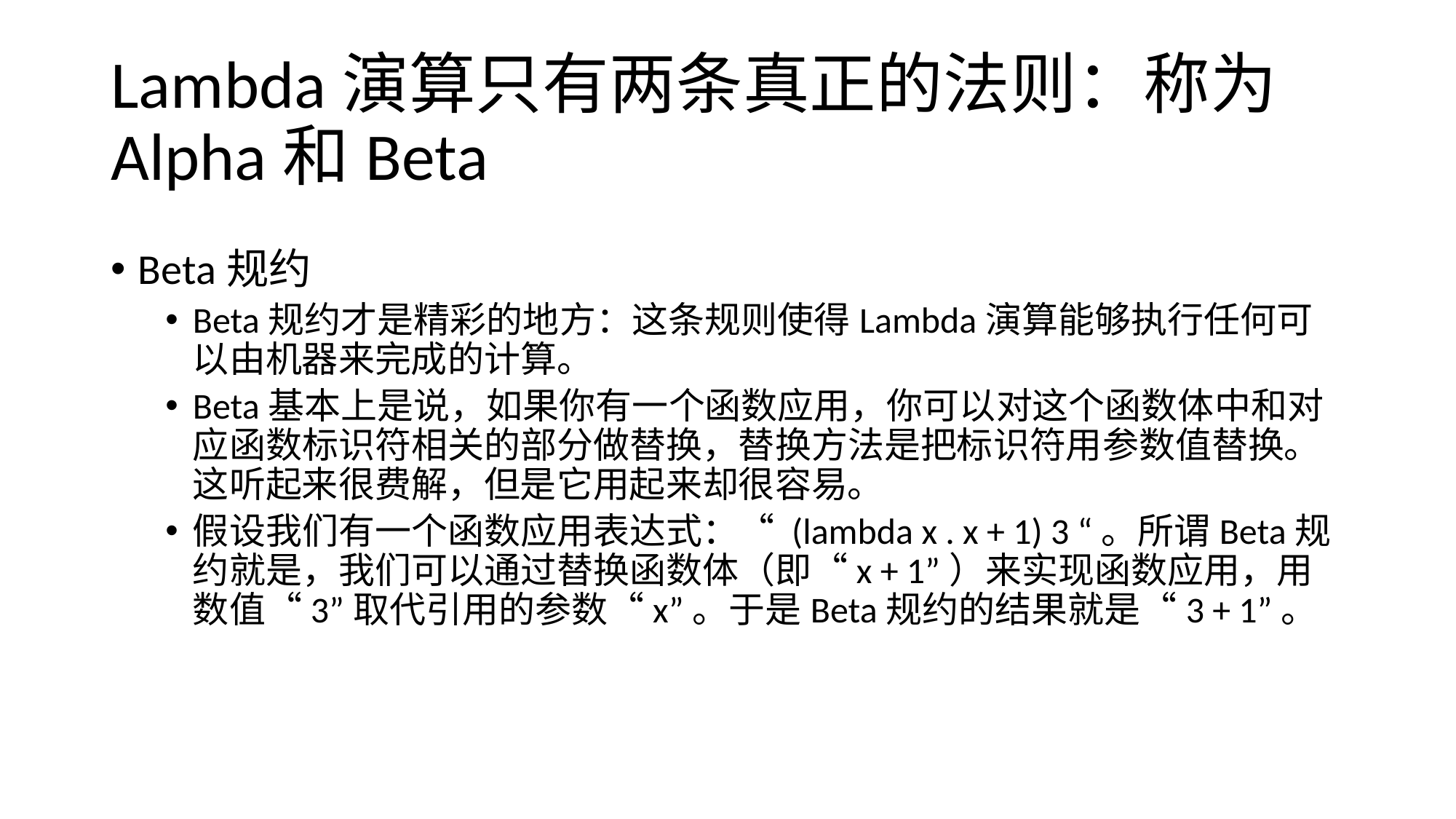

# Lambda演算只有两条真正的法则：称为Alpha和Beta
Beta规约
Beta规约才是精彩的地方：这条规则使得Lambda演算能够执行任何可以由机器来完成的计算。
Beta基本上是说，如果你有一个函数应用，你可以对这个函数体中和对应函数标识符相关的部分做替换，替换方法是把标识符用参数值替换。这听起来很费解，但是它用起来却很容易。
假设我们有一个函数应用表达式：“ (lambda x . x + 1) 3 “。所谓Beta规约就是，我们可以通过替换函数体（即“x + 1”）来实现函数应用，用数值“3”取代引用的参数“x”。于是Beta规约的结果就是“3 + 1”。